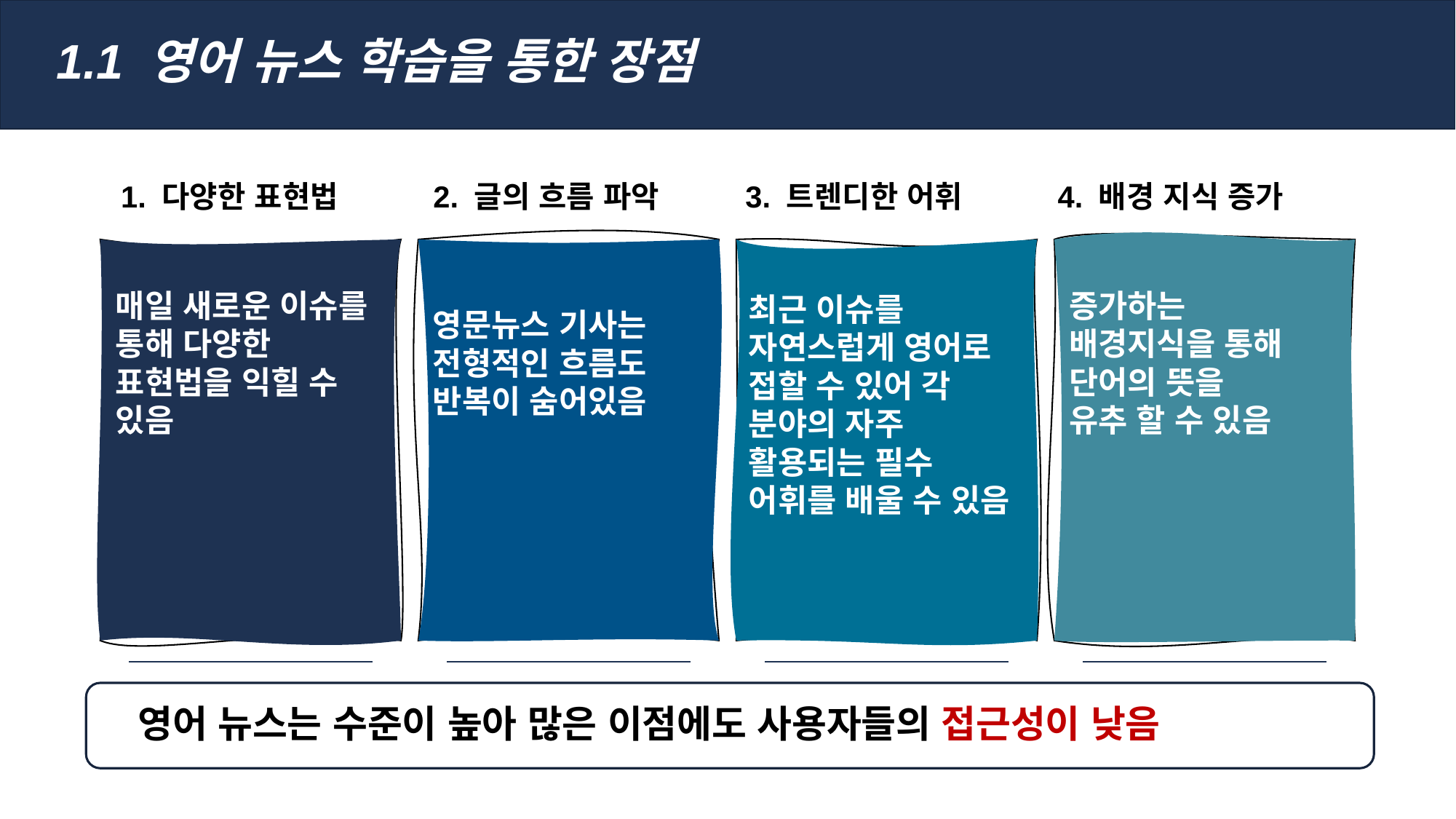

1.1 영어 뉴스 학습을 통한 장점
1. 다양한 표현법
2. 글의 흐름 파악
3. 트렌디한 어휘
4. 배경 지식 증가

매일 새로운 이슈를
통해 다양한 표현법을 익힐 수 있음
영문뉴스 기사는
전형적인 흐름도
반복이 숨어있음
증가하는 배경지식을 통해 단어의 뜻을
유추 할 수 있음
최근 이슈를 자연스럽게 영어로 접할 수 있어 각 분야의 자주 활용되는 필수 어휘를 배울 수 있음

영어 뉴스는 수준이 높아 많은 이점에도 사용자들의 접근성이 낮음